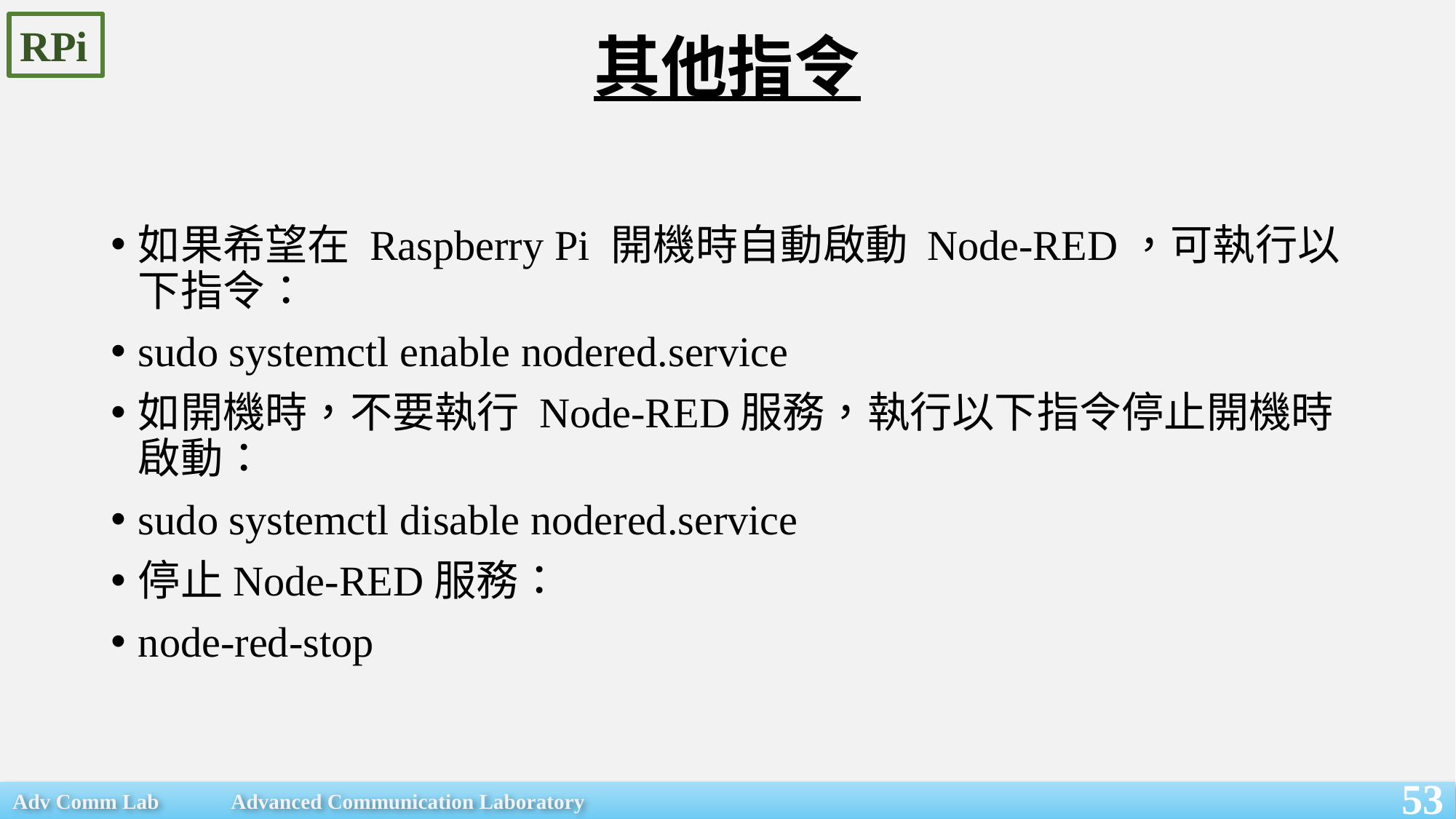

# 其他指令
RPi
如果希望在 Raspberry Pi 開機時自動啟動 Node-RED，可執行以下指令：
sudo systemctl enable nodered.service
如開機時，不要執行 Node-RED服務，執行以下指令停止開機時啟動：
sudo systemctl disable nodered.service
停止Node-RED服務：
node-red-stop

53